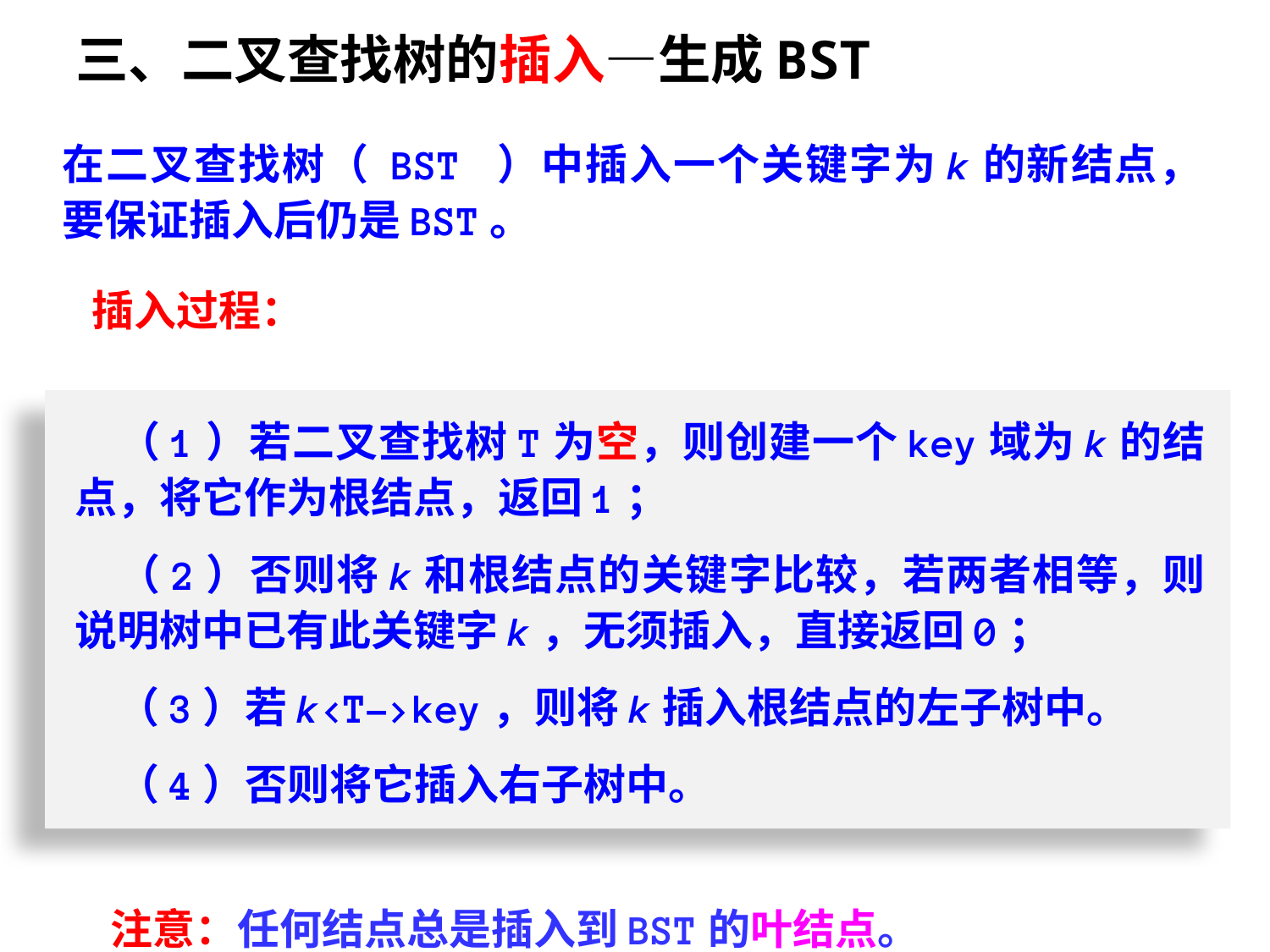

三、二叉查找树的插入—生成BST
在二叉查找树（ BST ）中插入一个关键字为k的新结点，要保证插入后仍是BST。
插入过程：
　（1）若二叉查找树T为空，则创建一个key域为k的结点，将它作为根结点，返回1；
　（2）否则将k和根结点的关键字比较，若两者相等，则说明树中已有此关键字k，无须插入，直接返回0；
　（3）若k<T->key，则将k插入根结点的左子树中。
　（4）否则将它插入右子树中。
注意：任何结点总是插入到BST的叶结点。